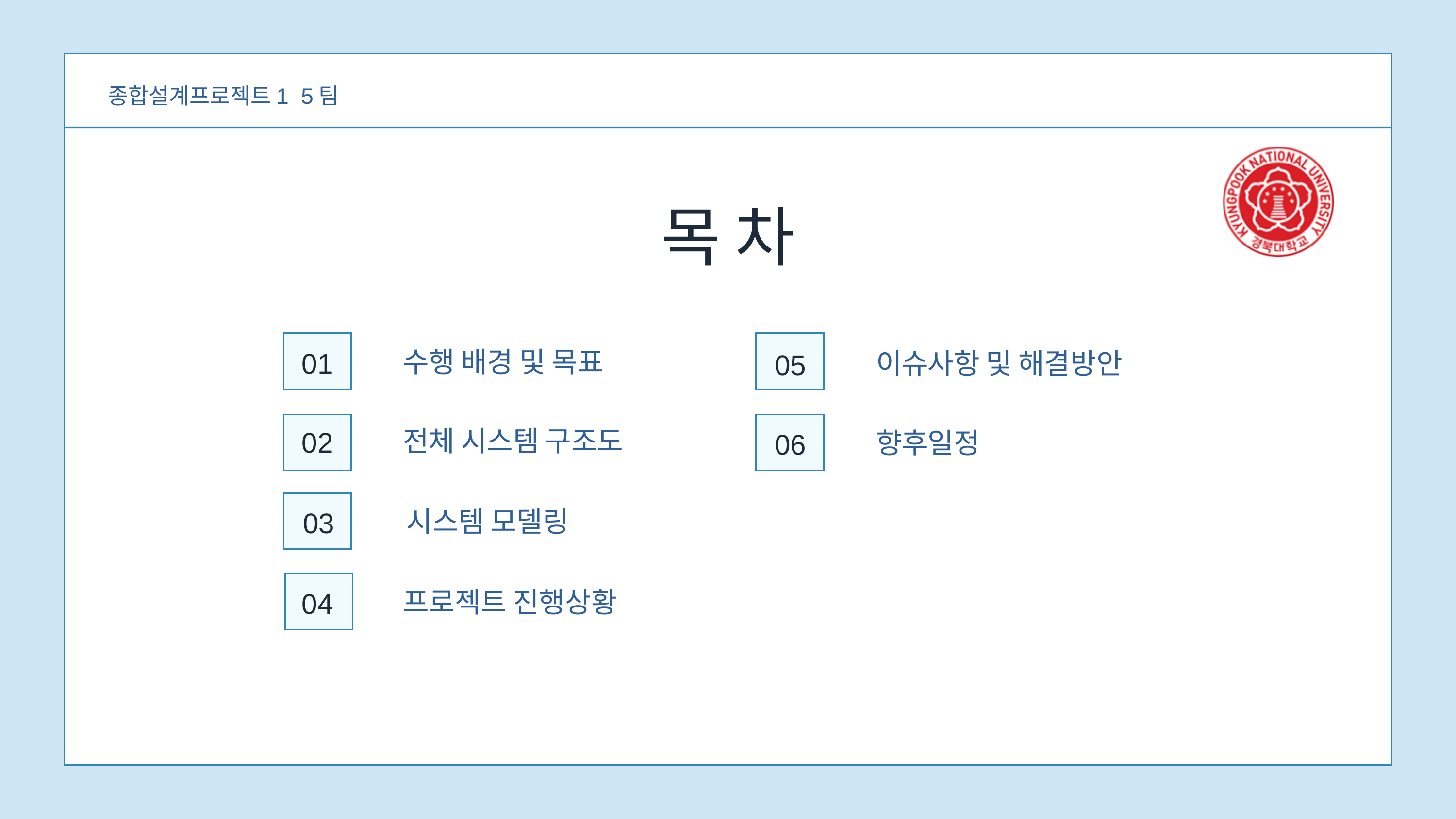

종합설계프로젝트1  5팀

목 차

수행 배경 및 목표
01
이슈사항 및 해결방안
05

전체 시스템 구조도
02
향후일정
06

시스템 모델링
03

프로젝트 진행상황
04